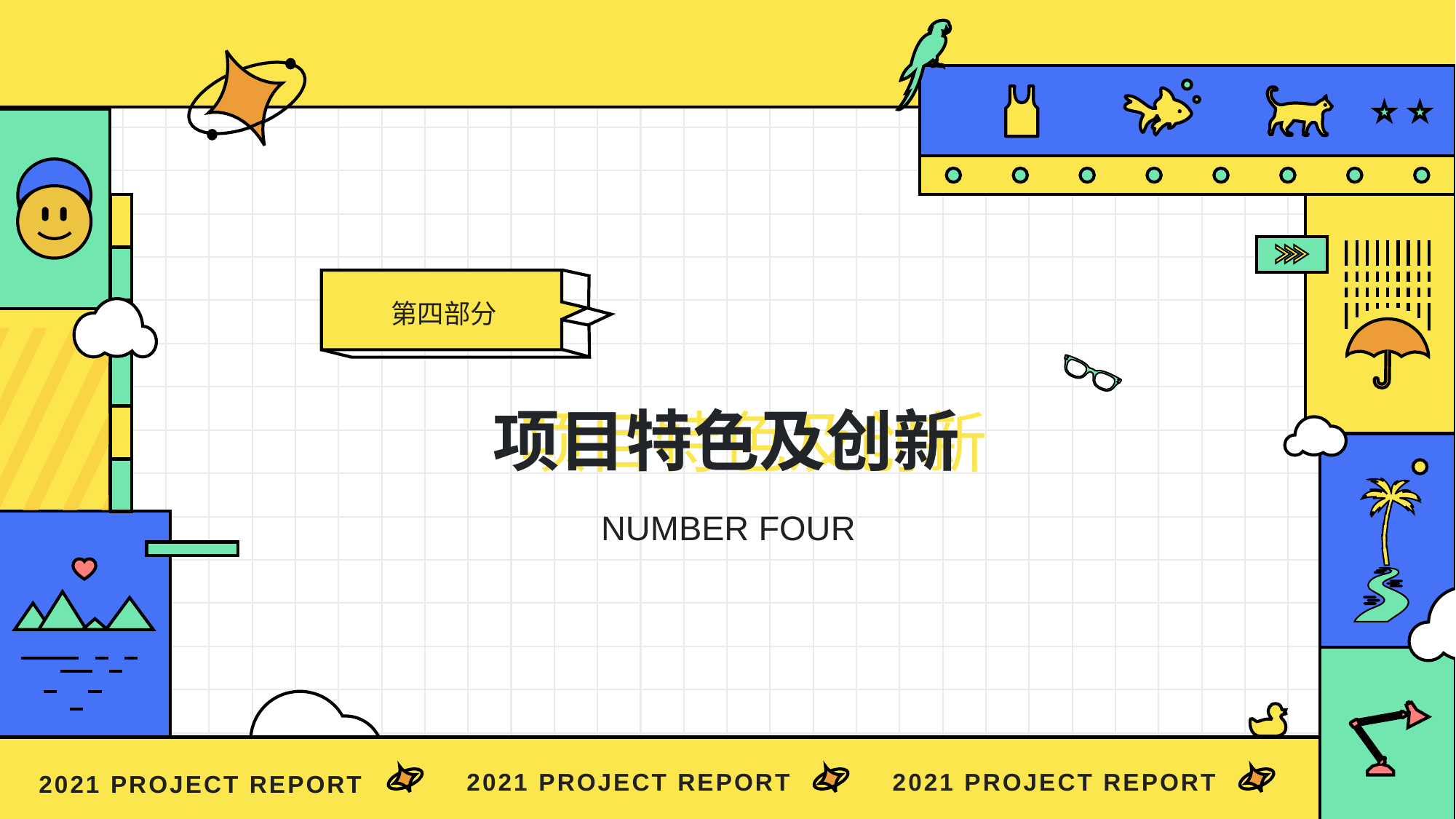

第四部分

项目特色及创新
项目特色及创新

NUMBER FOUR

2021 project report
2021 project report
2021 project report